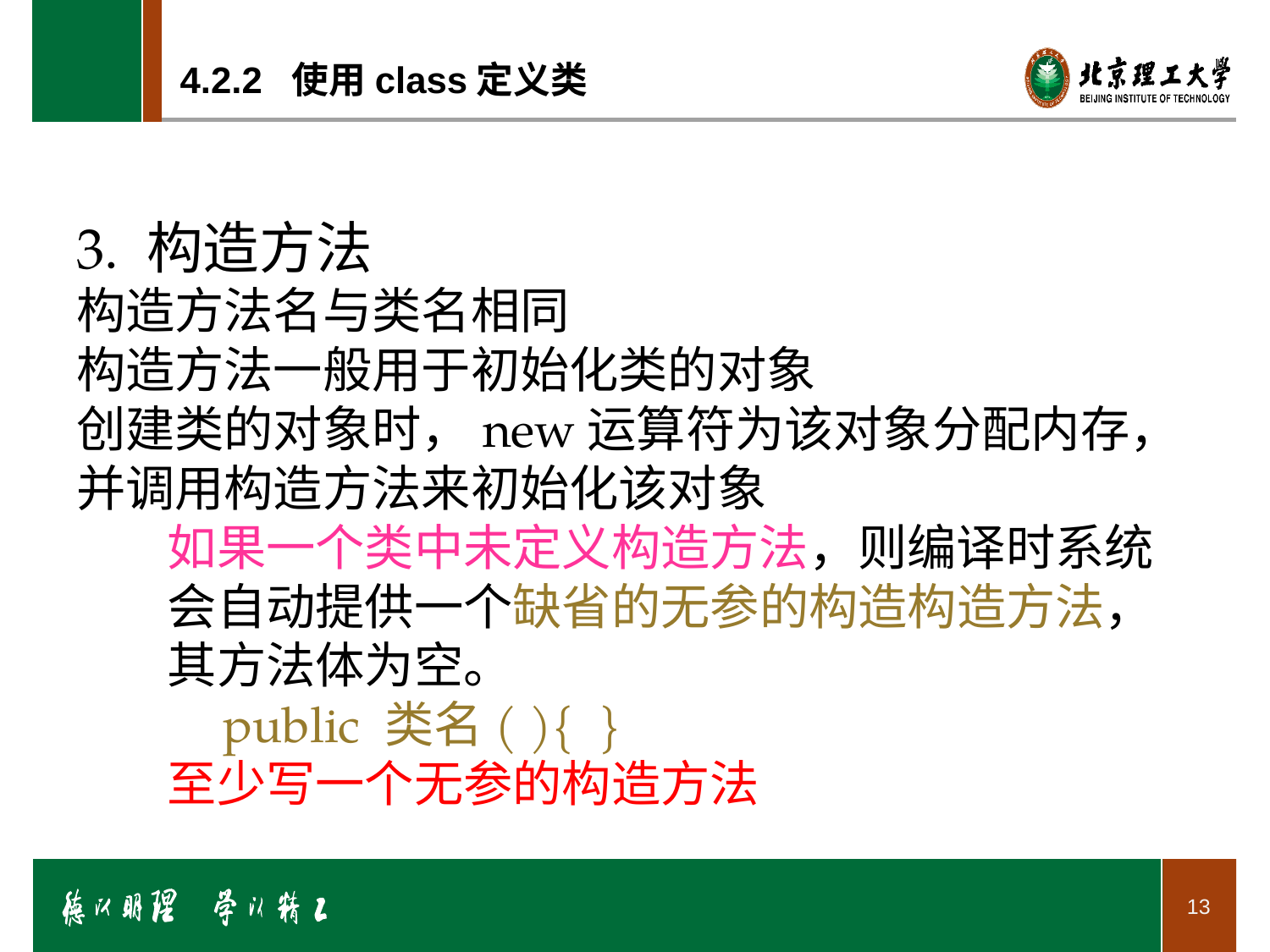

# 4.2.2  使用class定义类
3. 构造方法
构造方法名与类名相同
构造方法一般用于初始化类的对象
创建类的对象时，new运算符为该对象分配内存，并调用构造方法来初始化该对象
如果一个类中未定义构造方法，则编译时系统会自动提供一个缺省的无参的构造构造方法，其方法体为空。
      public 类名( ){  }
至少写一个无参的构造方法